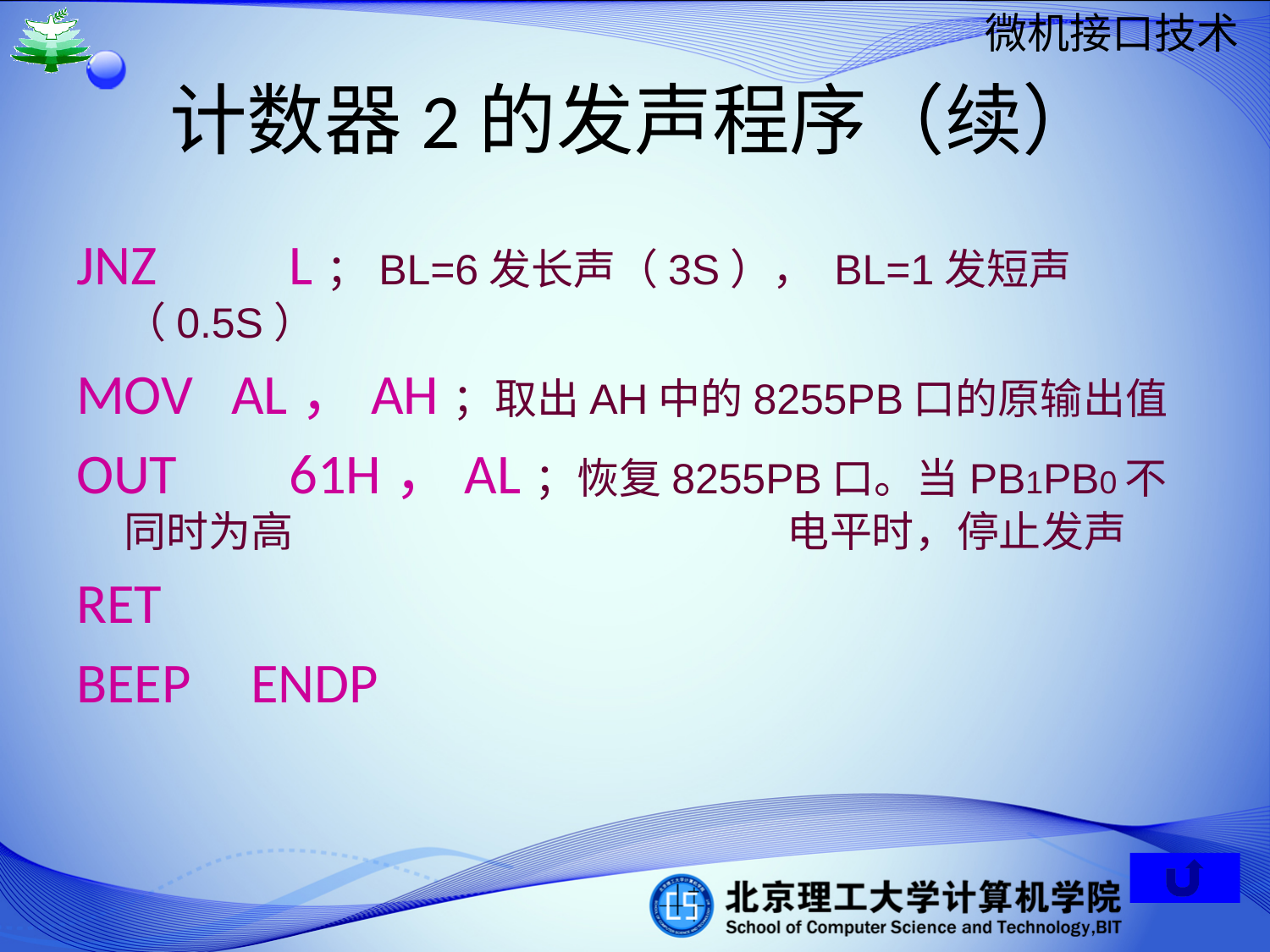

计数器2的发声程序（续）
JNZ	   L；BL=6发长声（3S）， BL=1发短声（0.5S）
MOV   AL，AH；取出AH中的8255PB口的原输出值
OUT	   61H，AL；恢复8255PB口。当PB1PB0不同时为高				   电平时，停止发声
RET
BEEP	ENDP